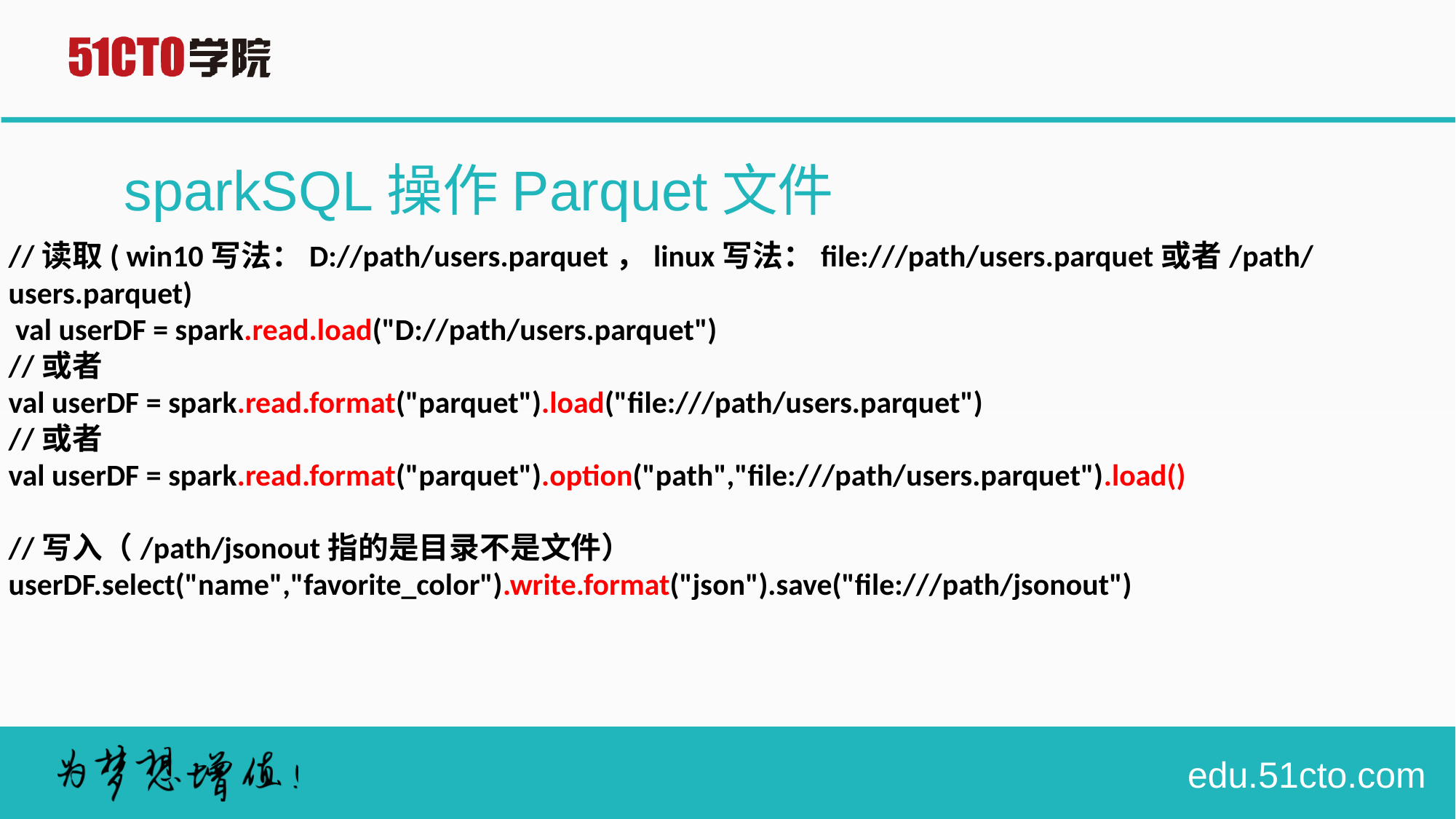

# sparkSQL操作Parquet文件
//读取( win10写法：D://path/users.parquet，linux写法：file:///path/users.parquet或者/path/users.parquet)
 val userDF = spark.read.load("D://path/users.parquet")
//或者
val userDF = spark.read.format("parquet").load("file:///path/users.parquet")
//或者
val userDF = spark.read.format("parquet").option("path","file:///path/users.parquet").load()

//写入（/path/jsonout指的是目录不是文件）
userDF.select("name","favorite_color").write.format("json").save("file:///path/jsonout")